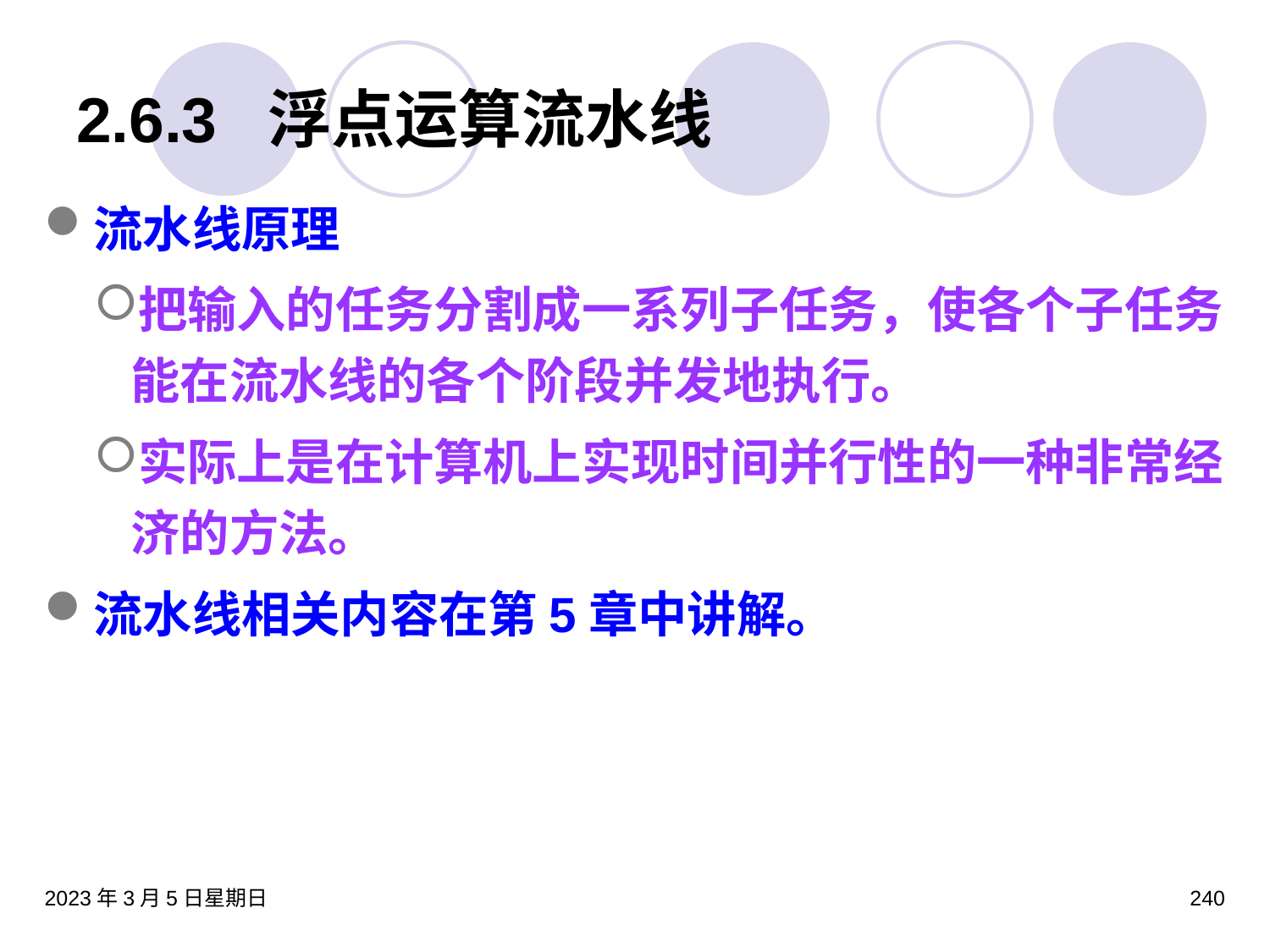

# 2.6.3  浮点运算流水线
流水线原理
把输入的任务分割成一系列子任务，使各个子任务能在流水线的各个阶段并发地执行。
实际上是在计算机上实现时间并行性的一种非常经济的方法。
流水线相关内容在第5章中讲解。
2023年3月5日星期日
240